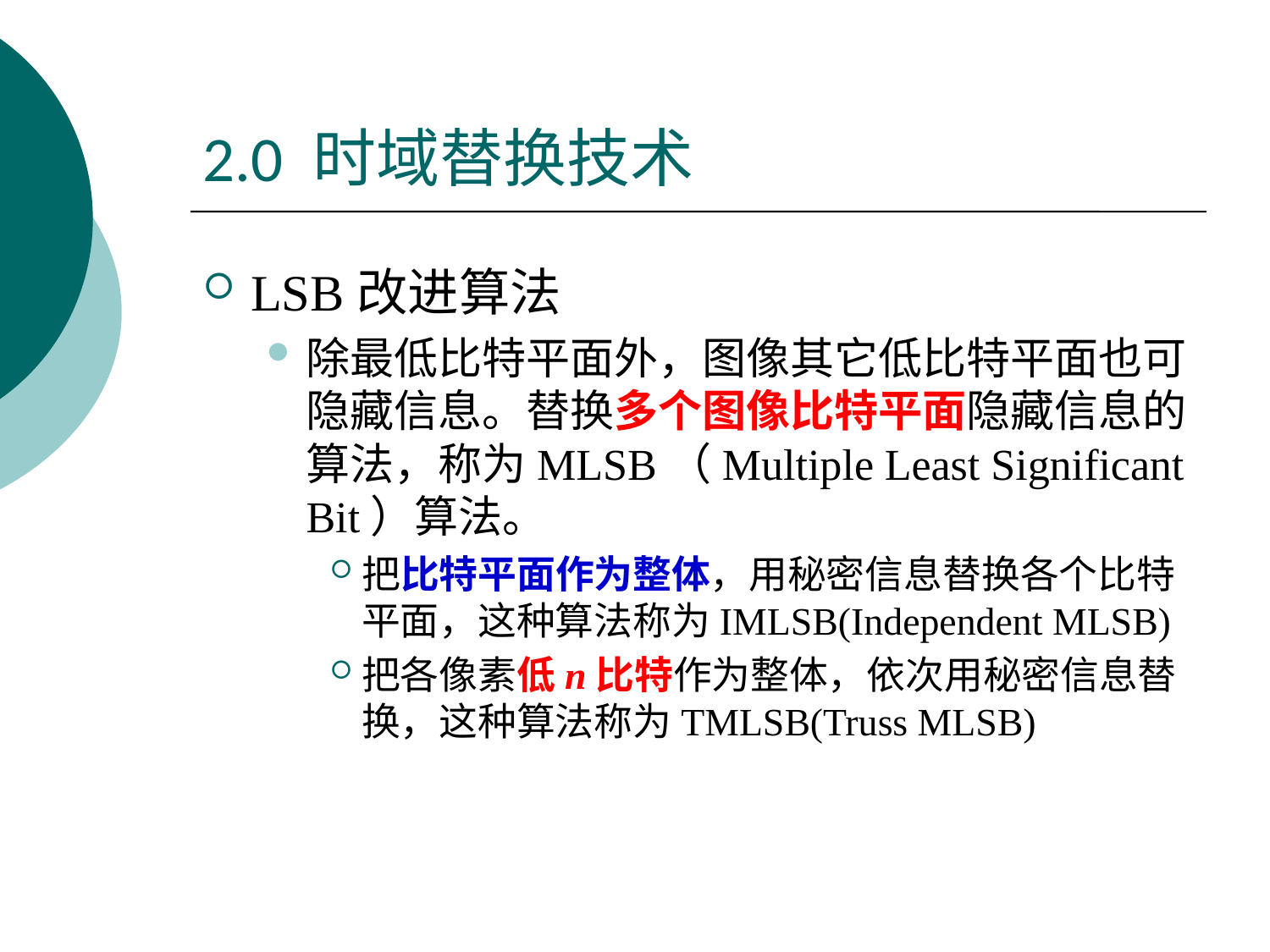

# 2.0 时域替换技术
LSB改进算法
除最低比特平面外，图像其它低比特平面也可隐藏信息。替换多个图像比特平面隐藏信息的算法，称为MLSB（Multiple Least Significant Bit）算法。
把比特平面作为整体，用秘密信息替换各个比特平面，这种算法称为IMLSB(Independent MLSB)
把各像素低n比特作为整体，依次用秘密信息替换，这种算法称为TMLSB(Truss MLSB)